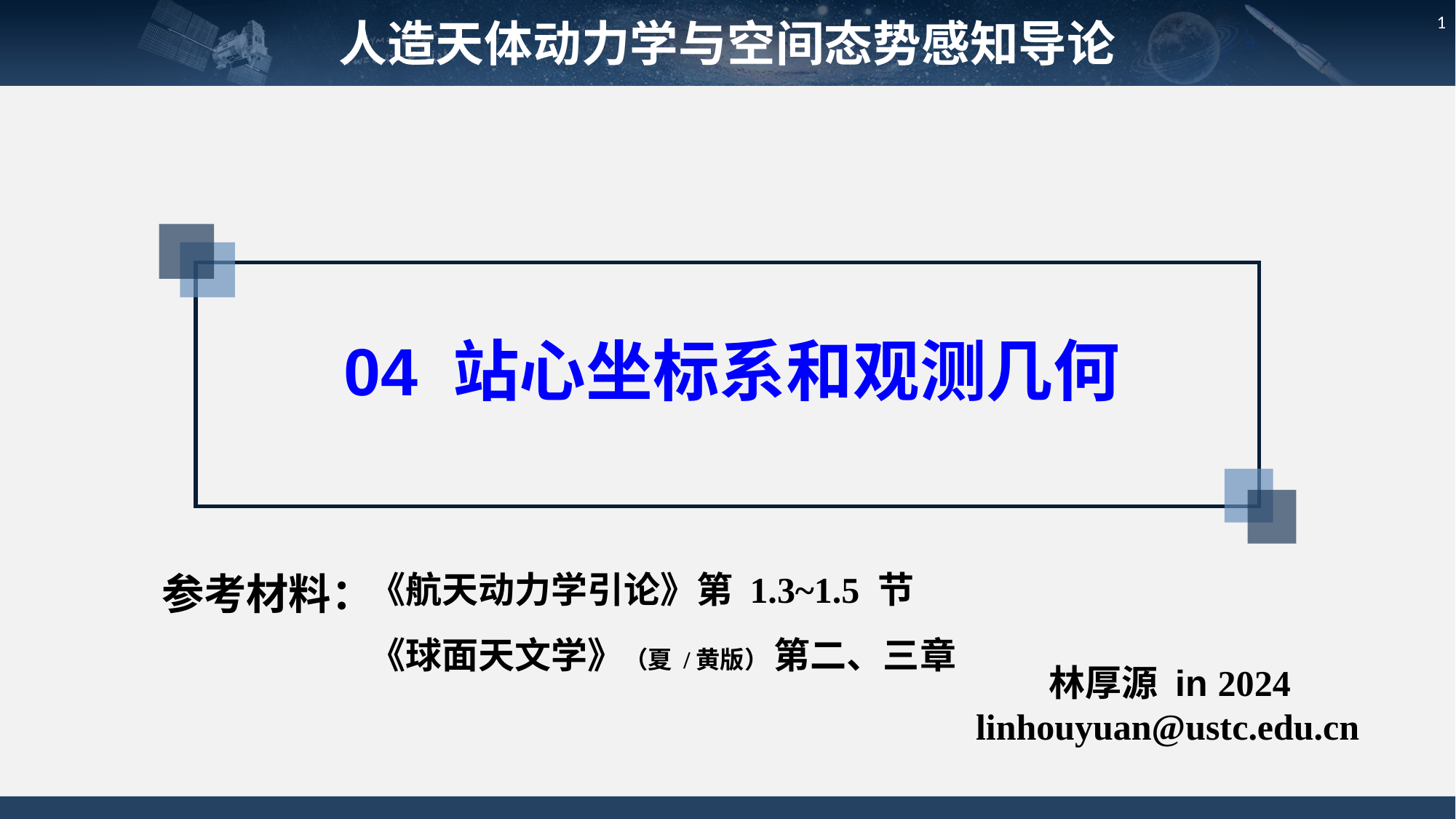

人造天体动力学与空间态势感知导论
1

04 站心坐标系和观测几何

参考材料：
《航天动力学引论》第 1.3~1.5 节
《球面天文学》（夏 /黄版） 第二、三章
林厚源 in 2024
linhouyuan@ustc.edu.cn